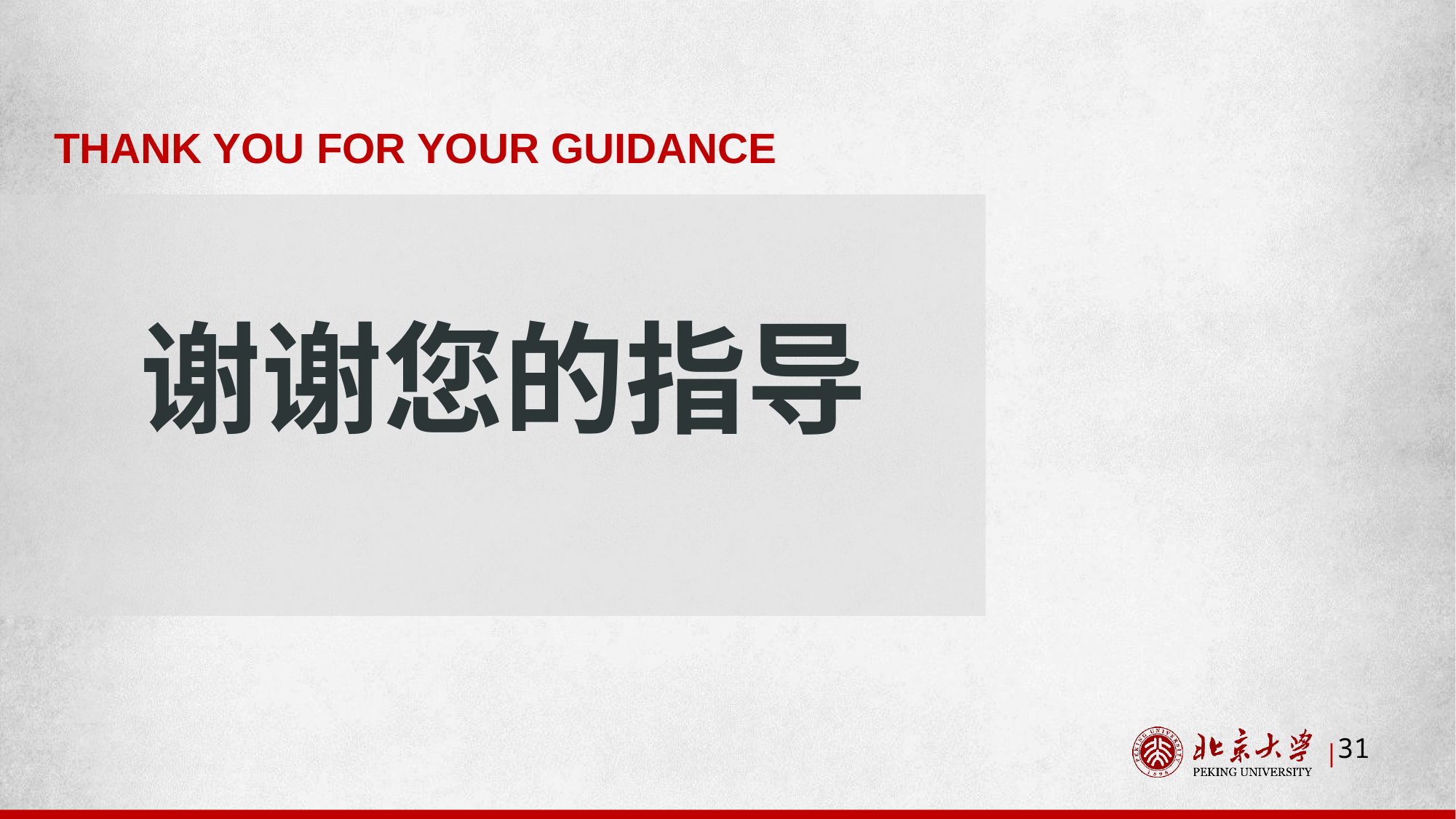

THANK YOU FOR YOUR GUIDANCE

谢谢您的指导

31